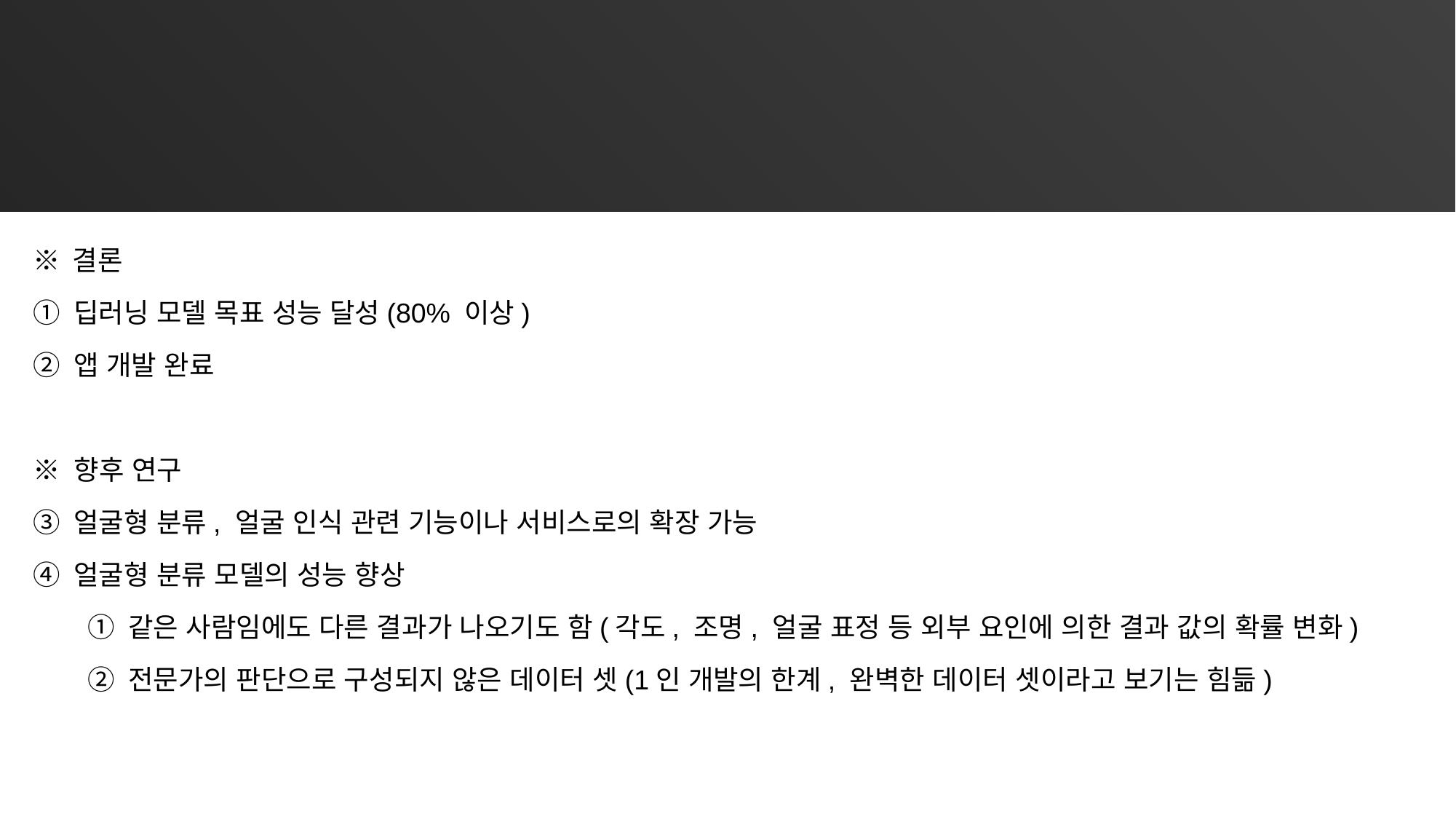

7. 결론 및 향후 연구
결론 및 향후 연구
※ 결론
딥러닝 모델 목표 성능 달성(80% 이상)
앱 개발 완료

※ 향후 연구
얼굴형 분류, 얼굴 인식 관련 기능이나 서비스로의 확장 가능
얼굴형 분류 모델의 성능 향상
같은 사람임에도 다른 결과가 나오기도 함(각도, 조명, 얼굴 표정 등 외부 요인에 의한 결과 값의 확률 변화)
전문가의 판단으로 구성되지 않은 데이터 셋(1인 개발의 한계, 완벽한 데이터 셋이라고 보기는 힘듦)